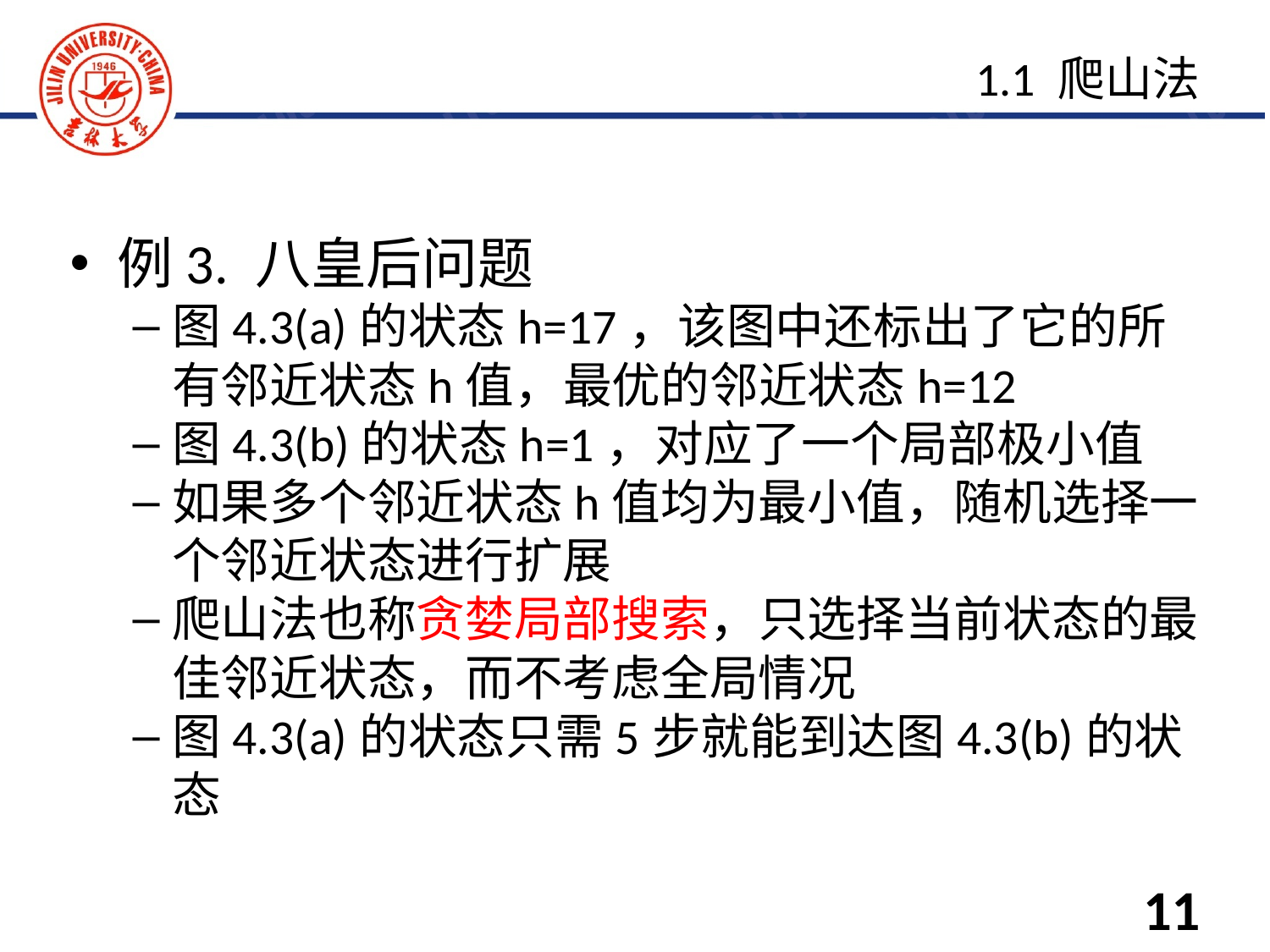

例3. 八皇后问题
图4.3(a)的状态h=17，该图中还标出了它的所有邻近状态h值，最优的邻近状态h=12
图4.3(b)的状态h=1，对应了一个局部极小值
如果多个邻近状态h值均为最小值，随机选择一个邻近状态进行扩展
爬山法也称贪婪局部搜索，只选择当前状态的最佳邻近状态，而不考虑全局情况
图4.3(a)的状态只需5步就能到达图4.3(b)的状态
1.1 爬山法
11